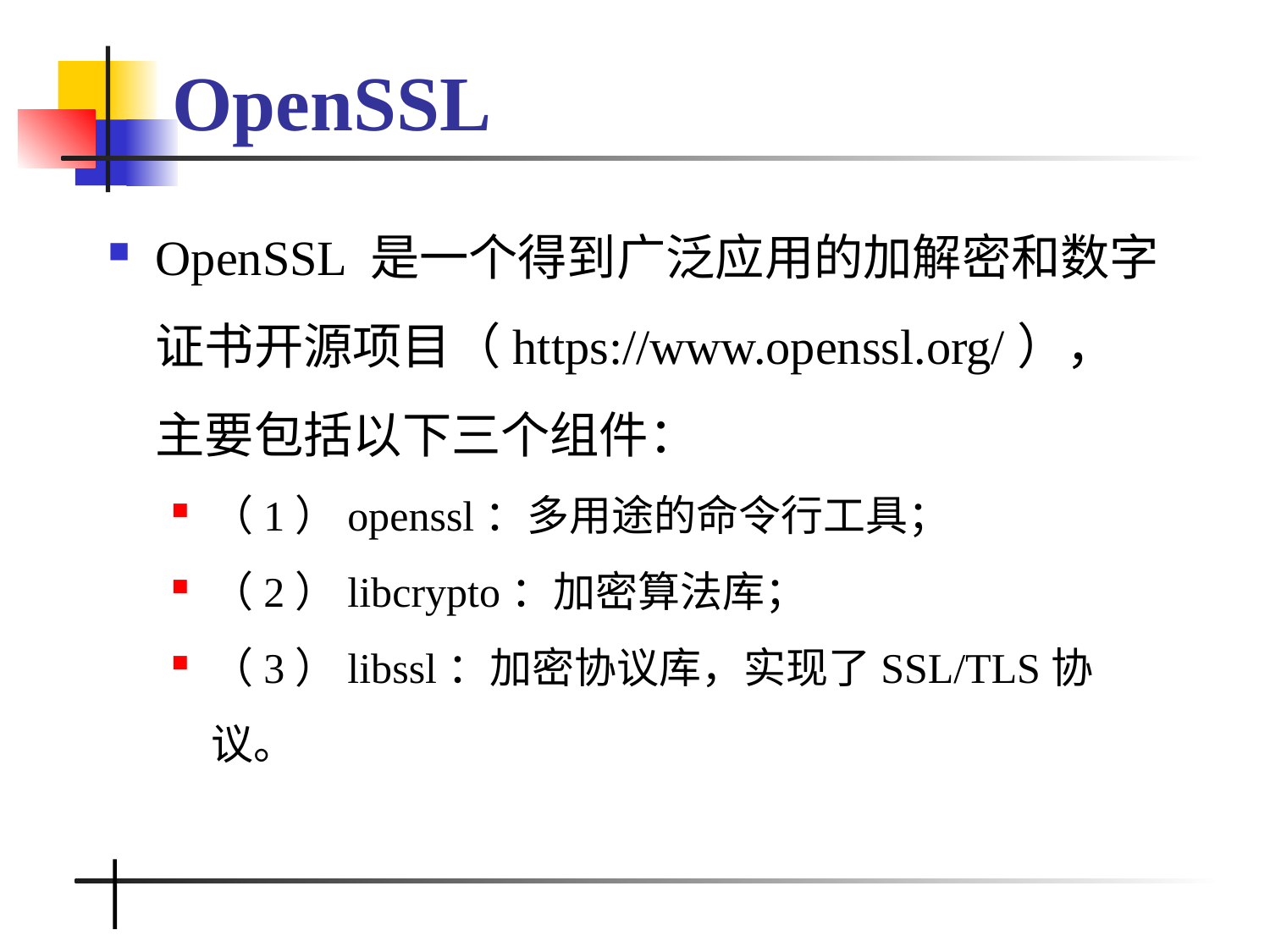

# OpenSSL
OpenSSL 是一个得到广泛应用的加解密和数字证书开源项目（https://www.openssl.org/），主要包括以下三个组件：
（1）openssl：多用途的命令行工具；
（2）libcrypto：加密算法库；
（3）libssl：加密协议库，实现了SSL/TLS协议。